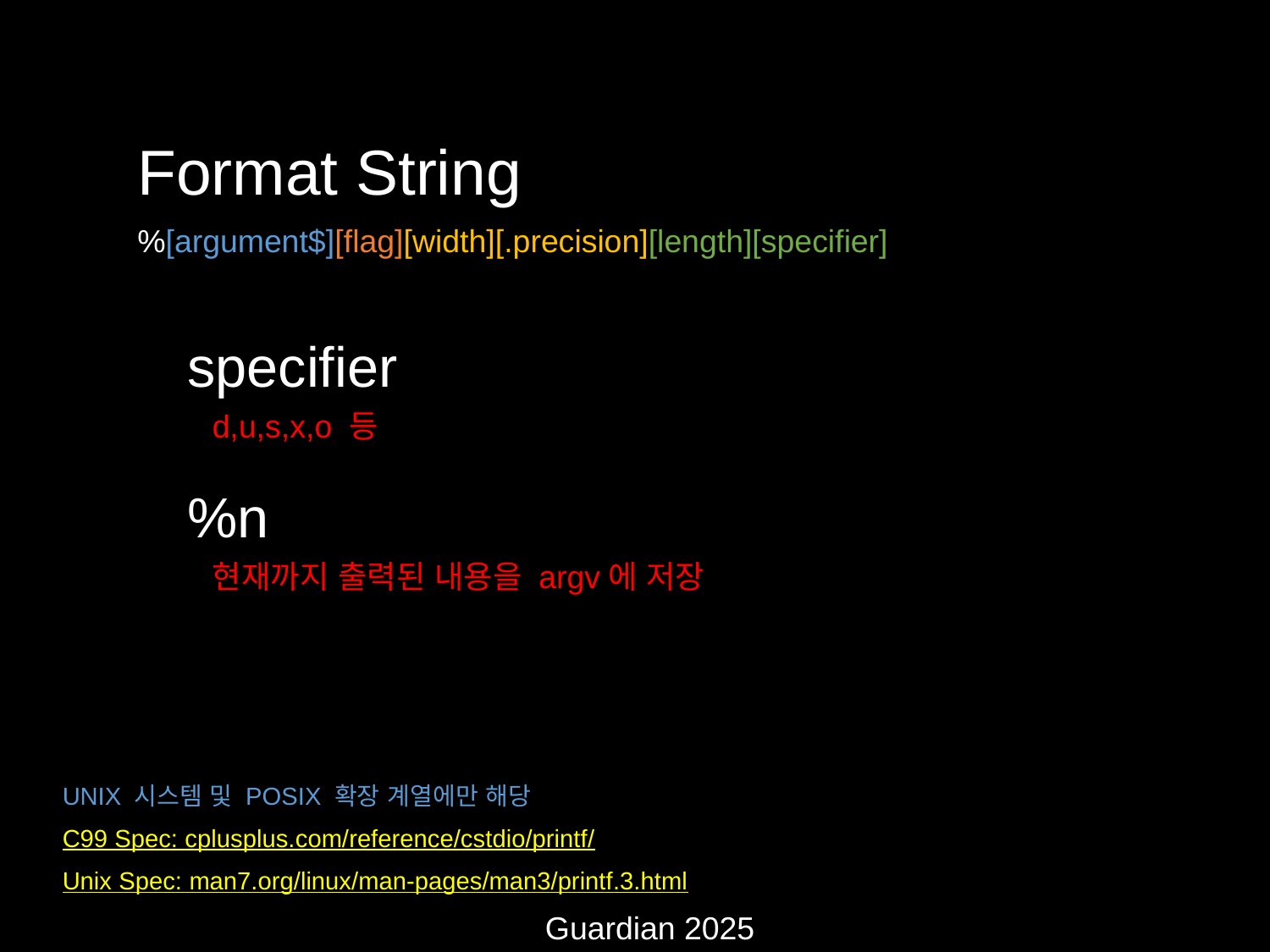

Format String
%[argument$][flag][width][.precision][length][specifier]
specifier
d,u,s,x,o 등
%n
현재까지 출력된 내용을 argv에 저장
UNIX 시스템 및 POSIX 확장 계열에만 해당
C99 Spec: cplusplus.com/reference/cstdio/printf/
Unix Spec: man7.org/linux/man-pages/man3/printf.3.html